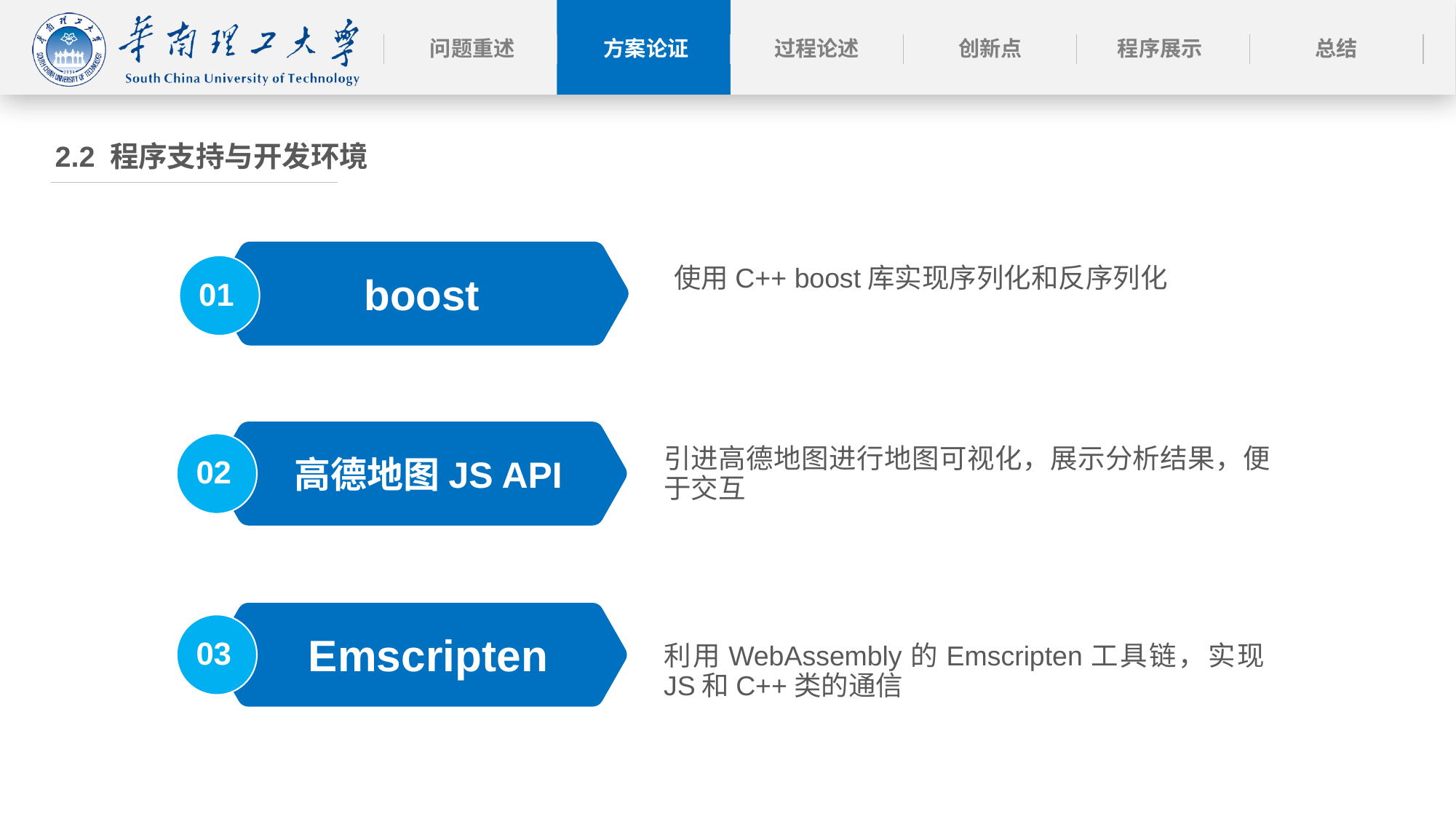

2.2 程序支持与开发环境
boost

01
使用C++ boost库实现序列化和反序列化

02
引进高德地图进行地图可视化，展示分析结果，便于交互
高德地图JS API

03
Emscripten
利用WebAssembly的Emscripten工具链，实现JS和C++类的通信